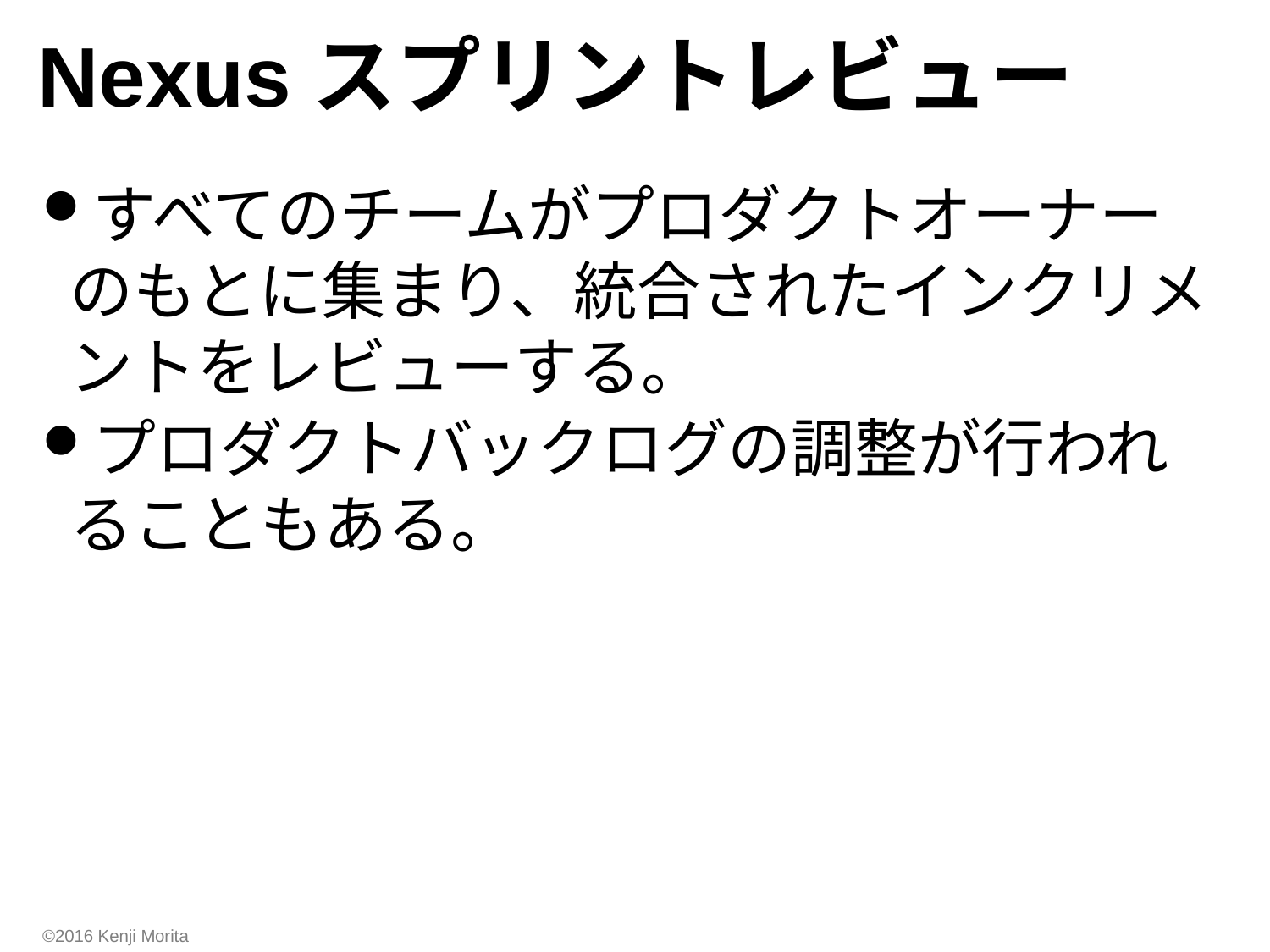

# Nexusスプリントレビュー
すべてのチームがプロダクトオーナーのもとに集まり、統合されたインクリメントをレビューする。
プロダクトバックログの調整が行われることもある。